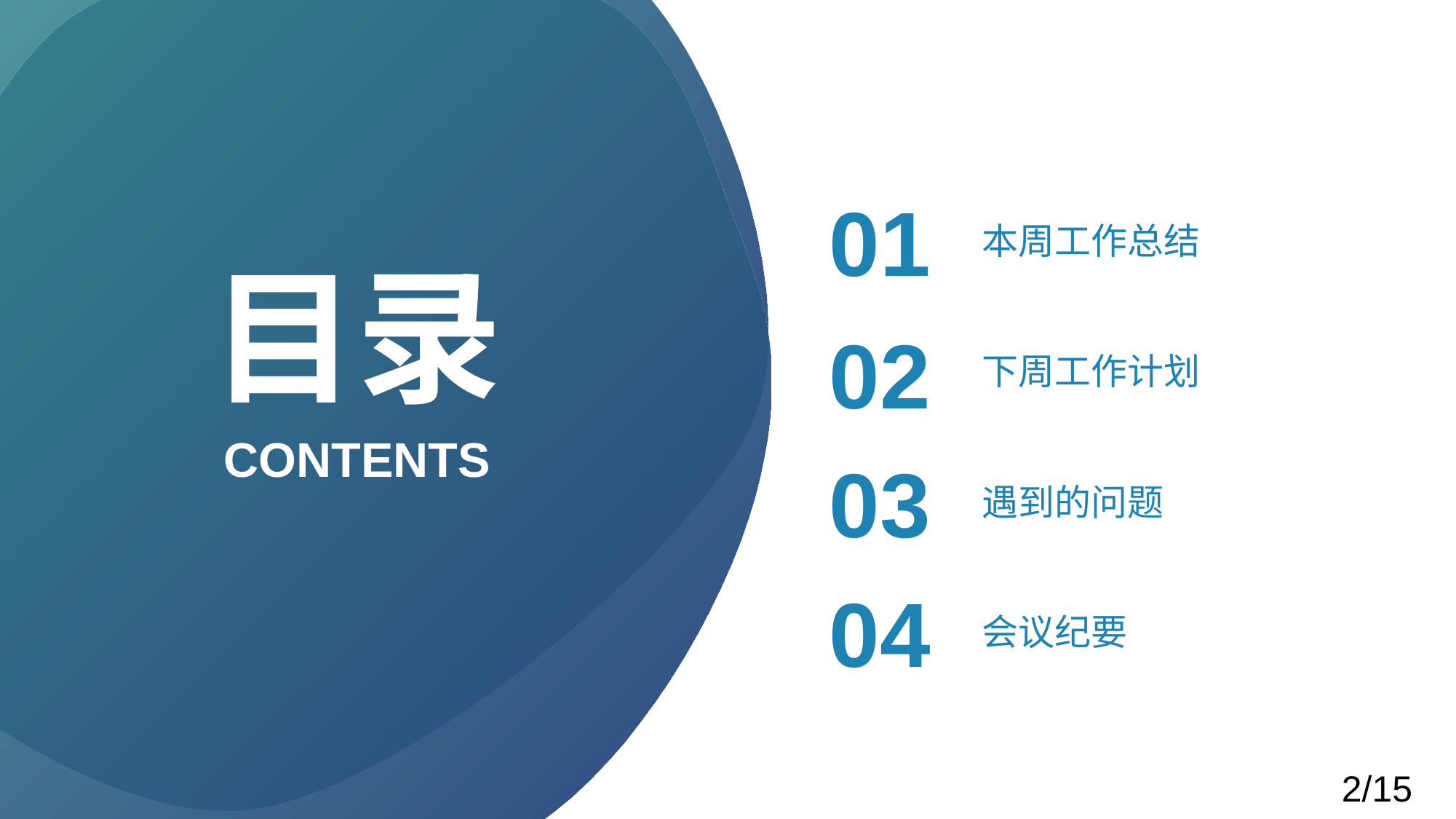

01
本周工作总结
目录
下周工作计划
02
CONTENTS
03
遇到的问题
04
会议纪要
2/15